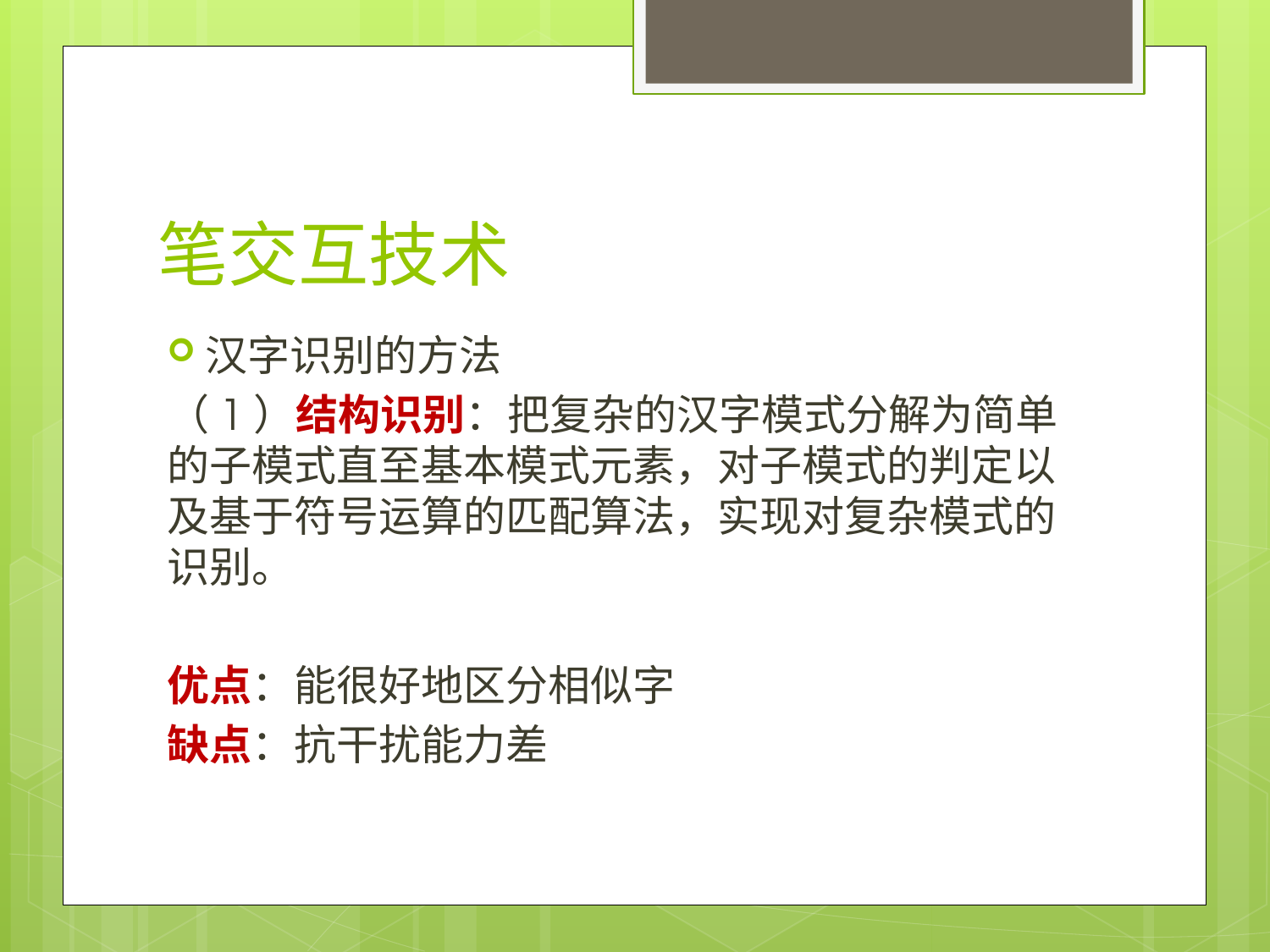

# 笔交互技术
汉字识别的方法
（1）结构识别：把复杂的汉字模式分解为简单的子模式直至基本模式元素，对子模式的判定以及基于符号运算的匹配算法，实现对复杂模式的识别。

优点：能很好地区分相似字
缺点：抗干扰能力差